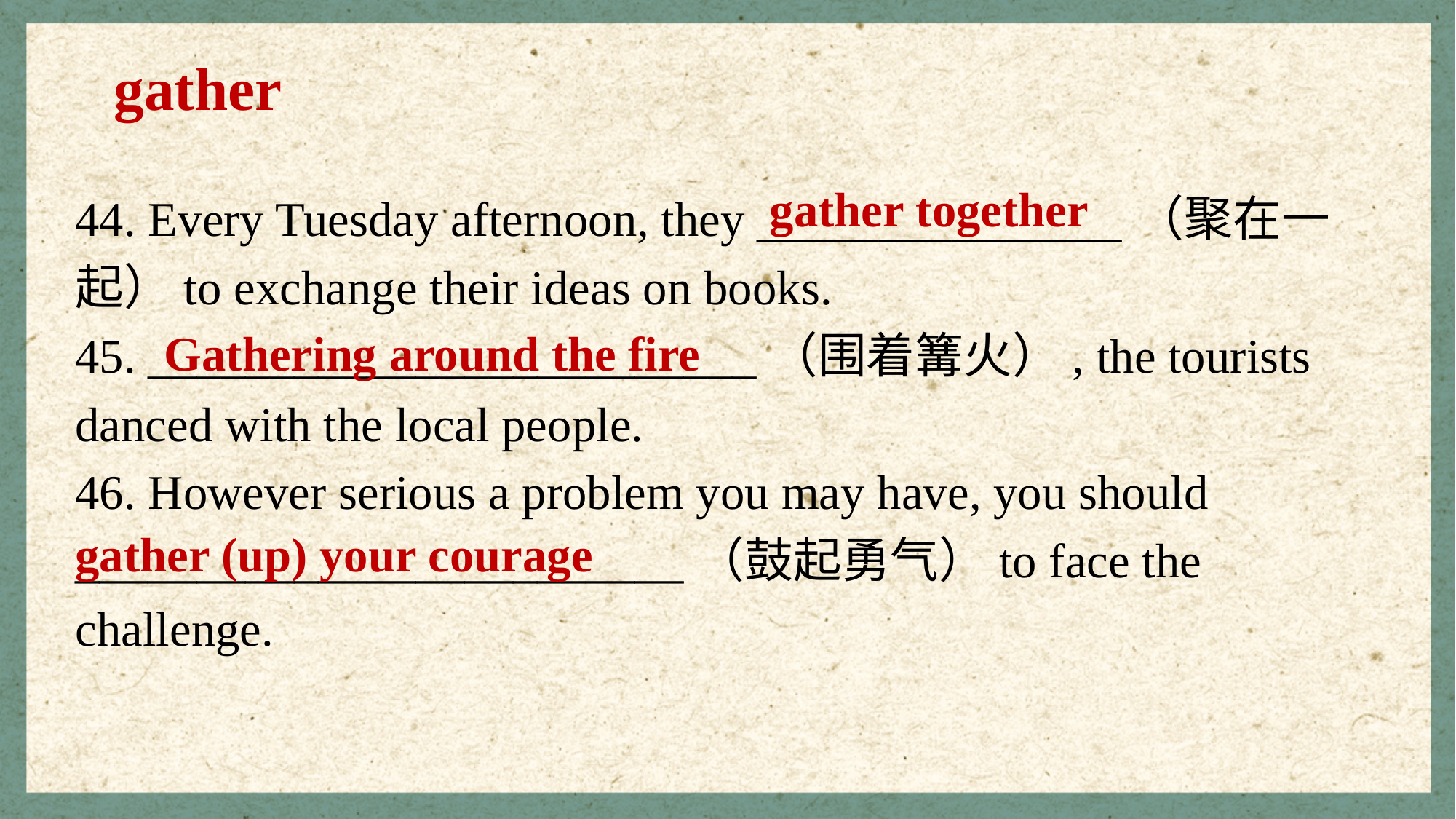

gather
44. Every Tuesday afternoon, they _______________（聚在一起）to exchange their ideas on books.
45. _________________________（围着篝火）, the tourists danced with the local people.
46. However serious a problem you may have, you should _________________________（鼓起勇气）to face the challenge.
gather together
Gathering around the fire
gather (up) your courage